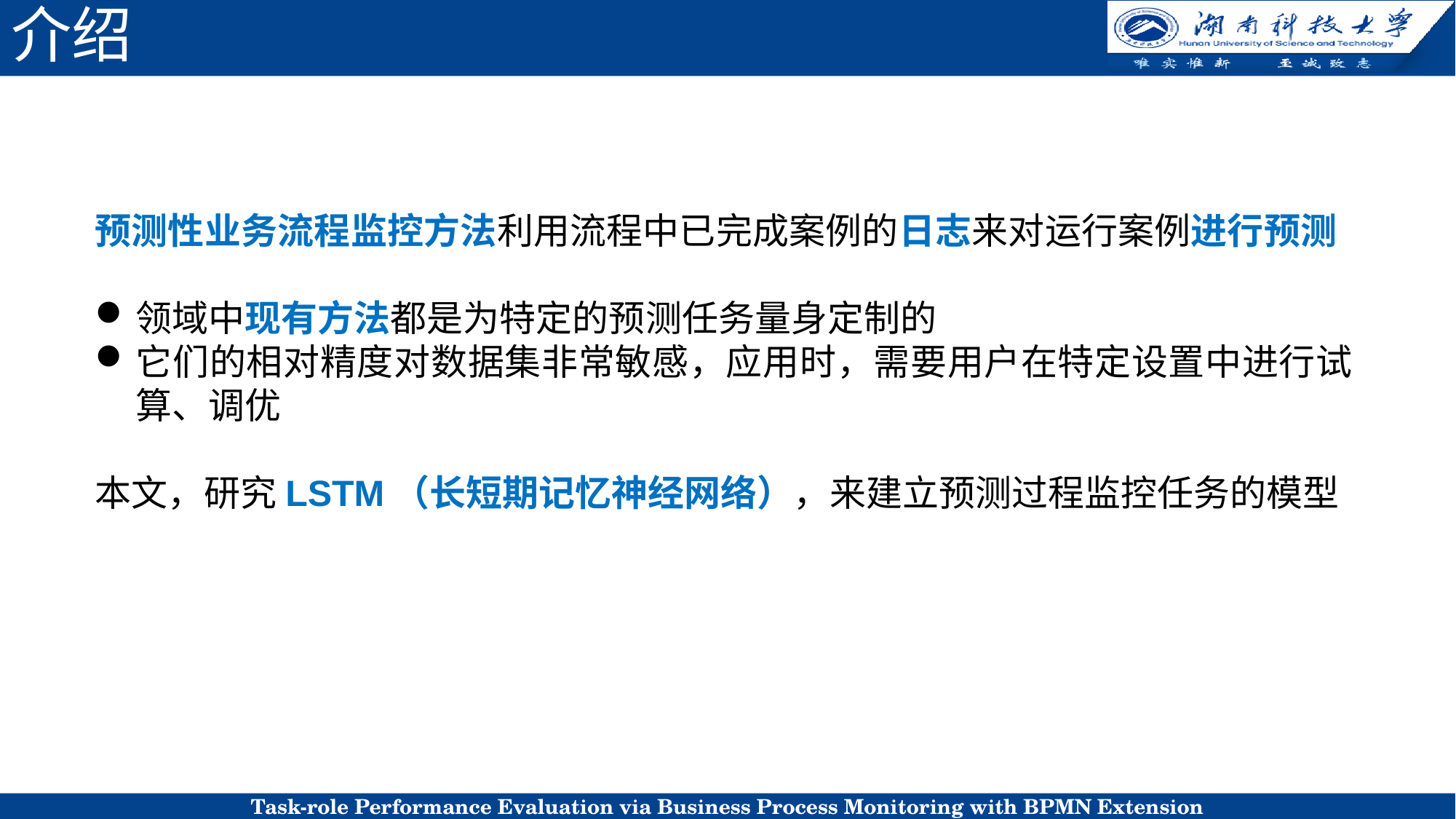

# 介绍

预测性业务流程监控方法利用流程中已完成案例的日志来对运行案例进行预测

领域中现有方法都是为特定的预测任务量身定制的
它们的相对精度对数据集非常敏感，应用时，需要用户在特定设置中进行试    算、调优

本文，研究LSTM（长短期记忆神经网络），来建立预测过程监控任务的模型